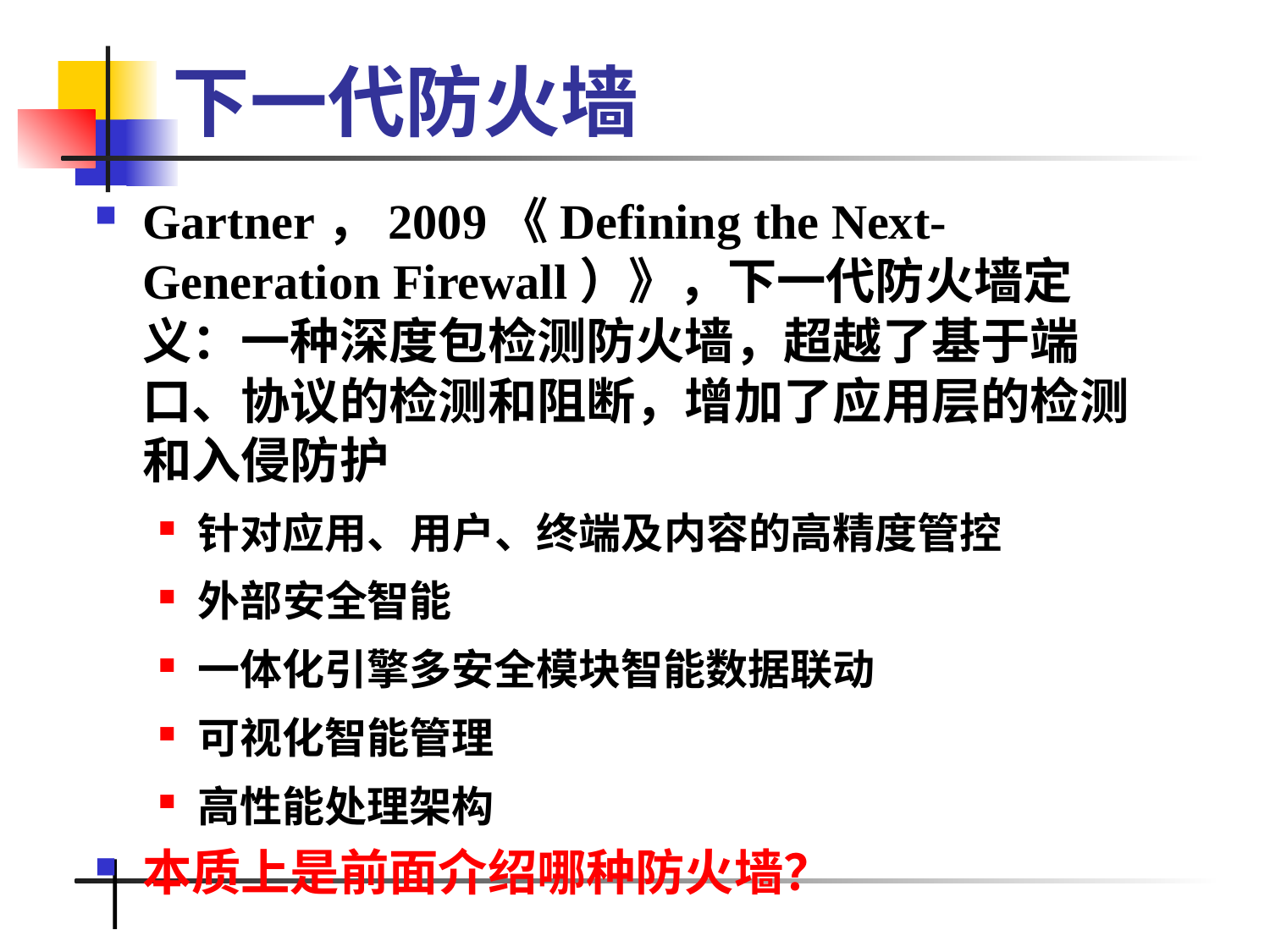

# 下一代防火墙
Gartner，2009《Defining the Next-Generation Firewall）》，下一代防火墙定义：一种深度包检测防火墙，超越了基于端口、协议的检测和阻断，增加了应用层的检测和入侵防护
针对应用、用户、终端及内容的高精度管控
外部安全智能
一体化引擎多安全模块智能数据联动
可视化智能管理
高性能处理架构
本质上是前面介绍哪种防火墙？